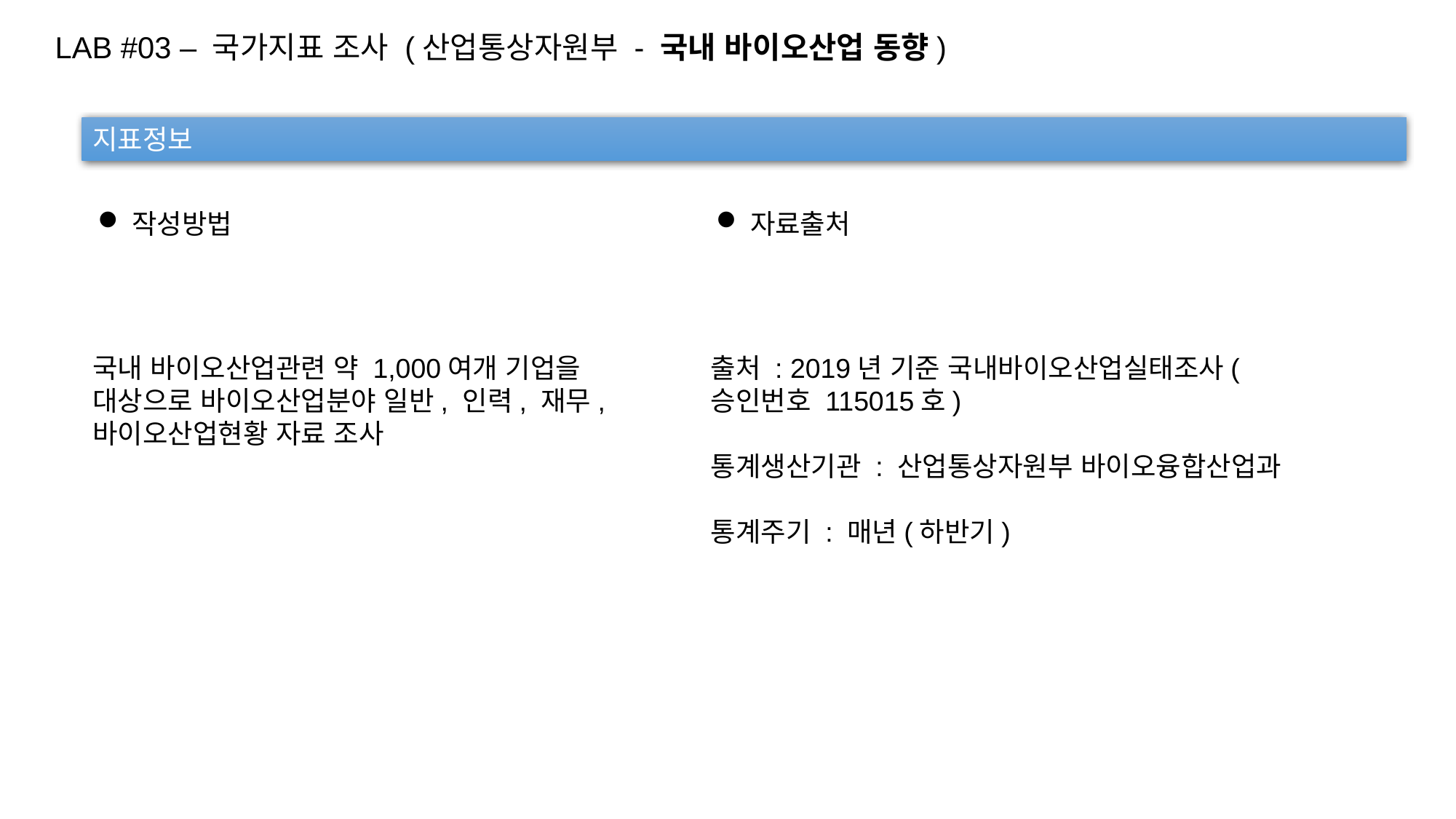

LAB #03 – 국가지표 조사 (산업통상자원부 - 국내 바이오산업 동향)
지표정보
작성방법
자료출처
국내 바이오산업관련 약 1,000여개 기업을 대상으로 바이오산업분야 일반, 인력, 재무, 바이오산업현황 자료 조사
출처 : 2019년 기준 국내바이오산업실태조사(승인번호 115015호)

통계생산기관 : 산업통상자원부 바이오융합산업과

통계주기 : 매년(하반기)